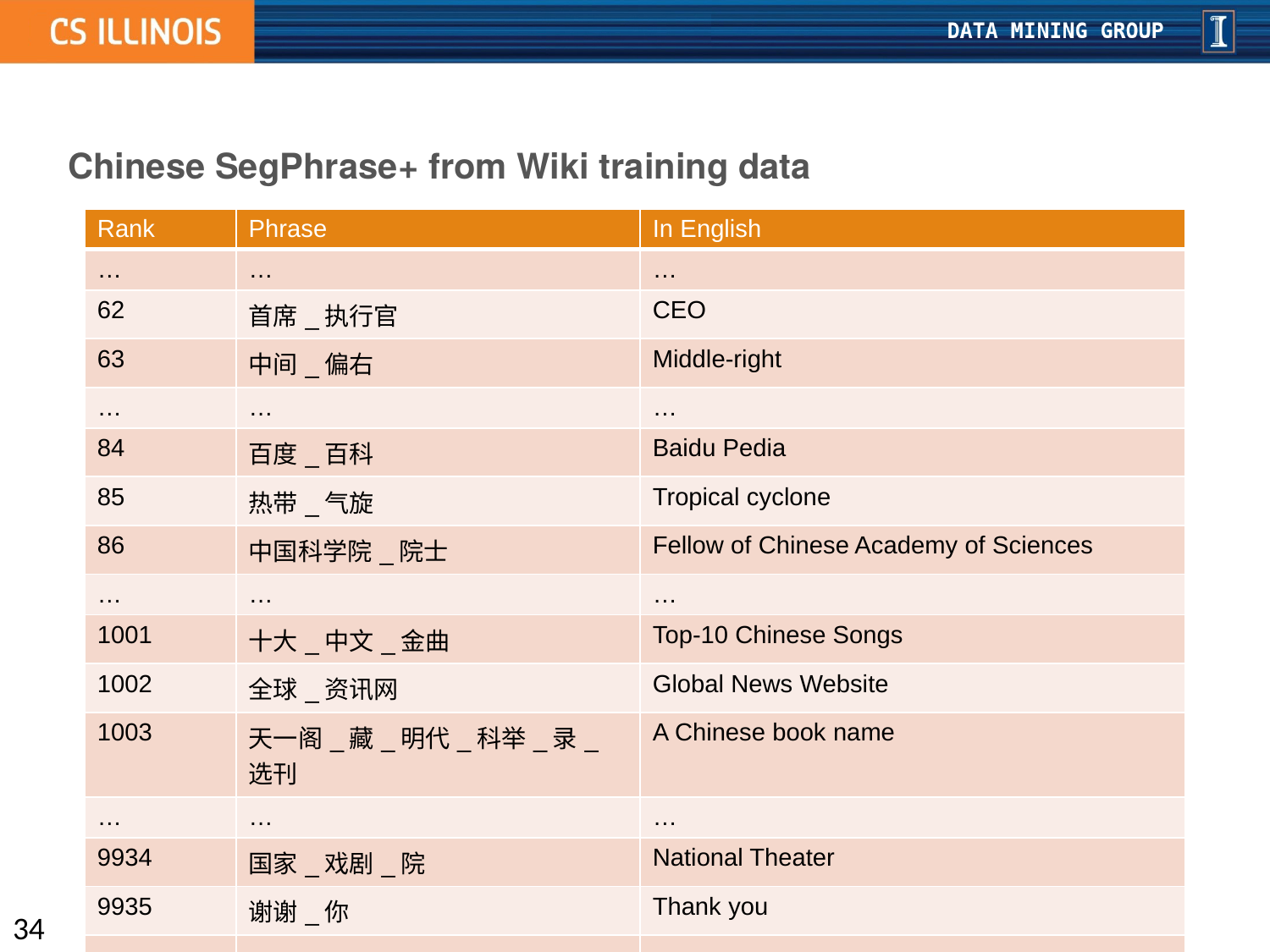

Chinese SegPhrase+ from Wiki training data
| Rank | Phrase | In English |
| --- | --- | --- |
| … | … | … |
| 62 | 首席\_执行官 | CEO |
| 63 | 中间\_偏右 | Middle-right |
| … | … | … |
| 84 | 百度\_百科 | Baidu Pedia |
| 85 | 热带\_气旋 | Tropical cyclone |
| 86 | 中国科学院\_院士 | Fellow of Chinese Academy of Sciences |
| … | … | … |
| 1001 | 十大\_中文\_金曲 | Top-10 Chinese Songs |
| 1002 | 全球\_资讯网 | Global News Website |
| 1003 | 天一阁\_藏\_明代\_科举\_录\_选刊 | A Chinese book name |
| … | … | … |
| 9934 | 国家\_戏剧\_院 | National Theater |
| 9935 | 谢谢\_你 | Thank you |
| … | … | … |

34